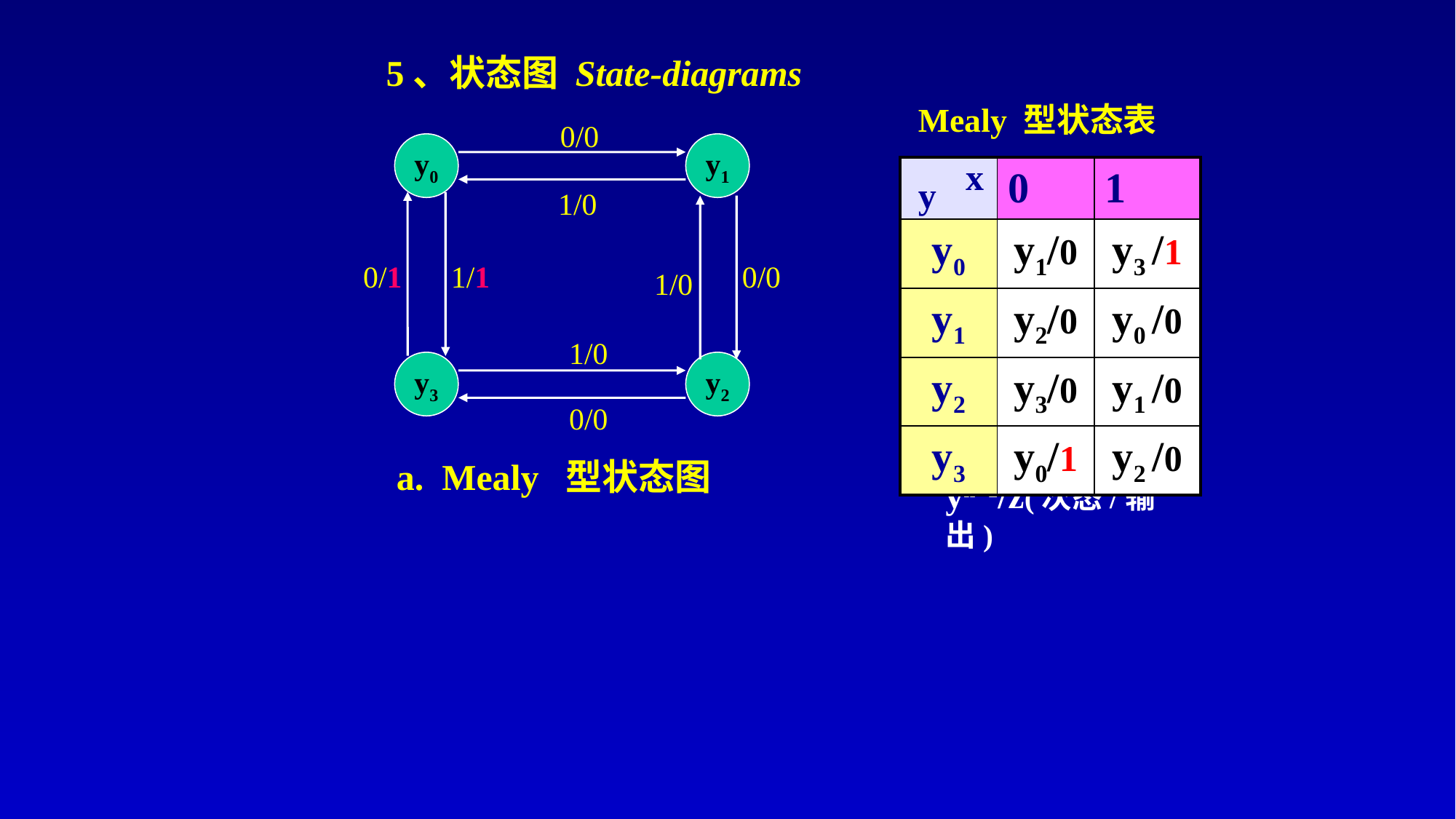

# 5、状态图 State-diagrams
Mealy 型状态表
x

y
0/0
y0
y1

1/0

0/1
1/1
0/0
1/0
1/0
y3
y2

0/0

a.  Mealy  型状态图
|  | 0 | 1 |
| --- | --- | --- |
| y0 | y1/0 | y3 /1 |
| y1 | y2/0 | y0 /0 |
| y2 | y3/0 | y1 /0 |
| y3 | y0/1 | y2 /0 |
yn+1/z(次态/输出)